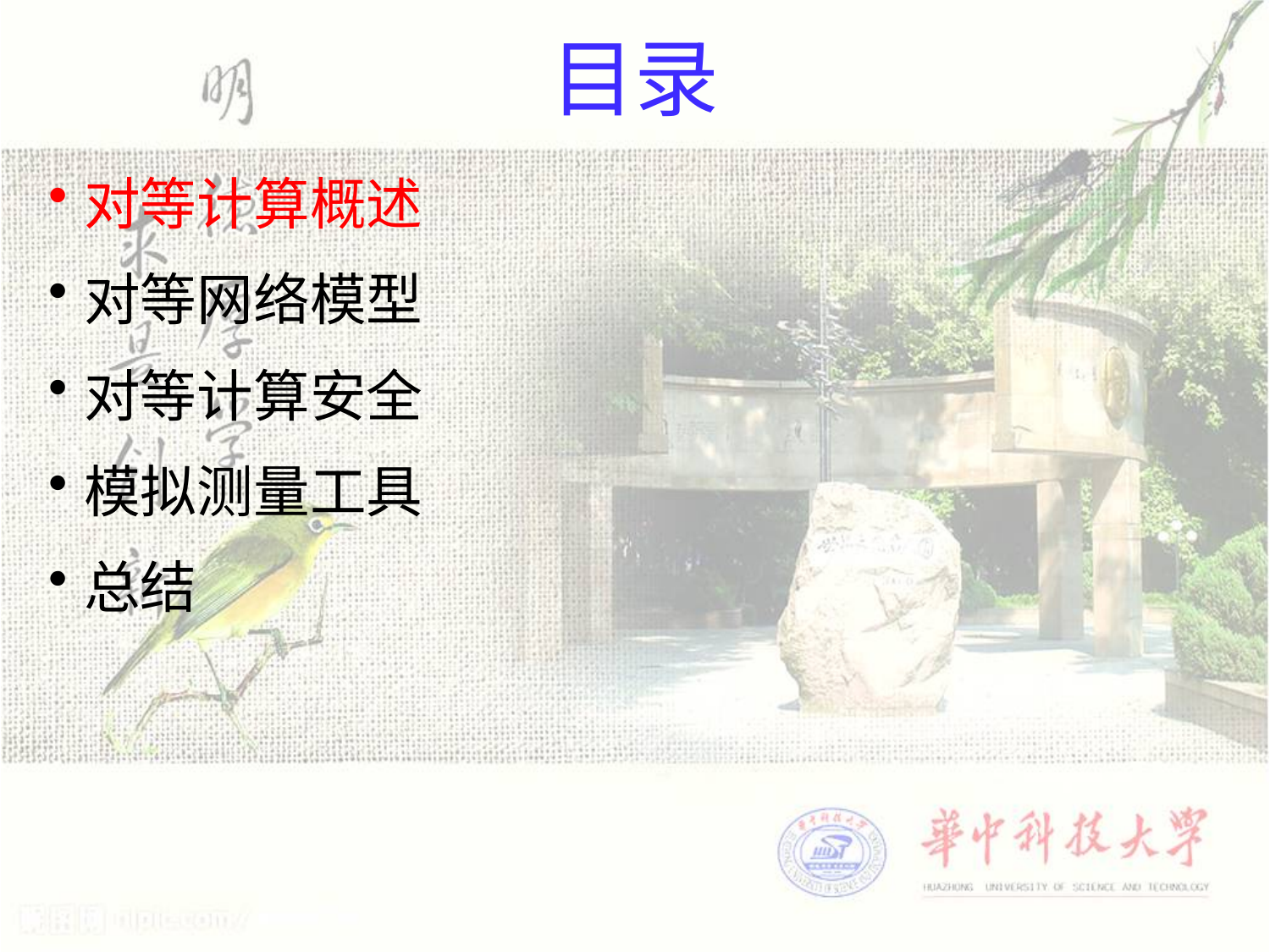

# 目录
对等计算概述
对等网络模型
对等计算安全
模拟测量工具
总结